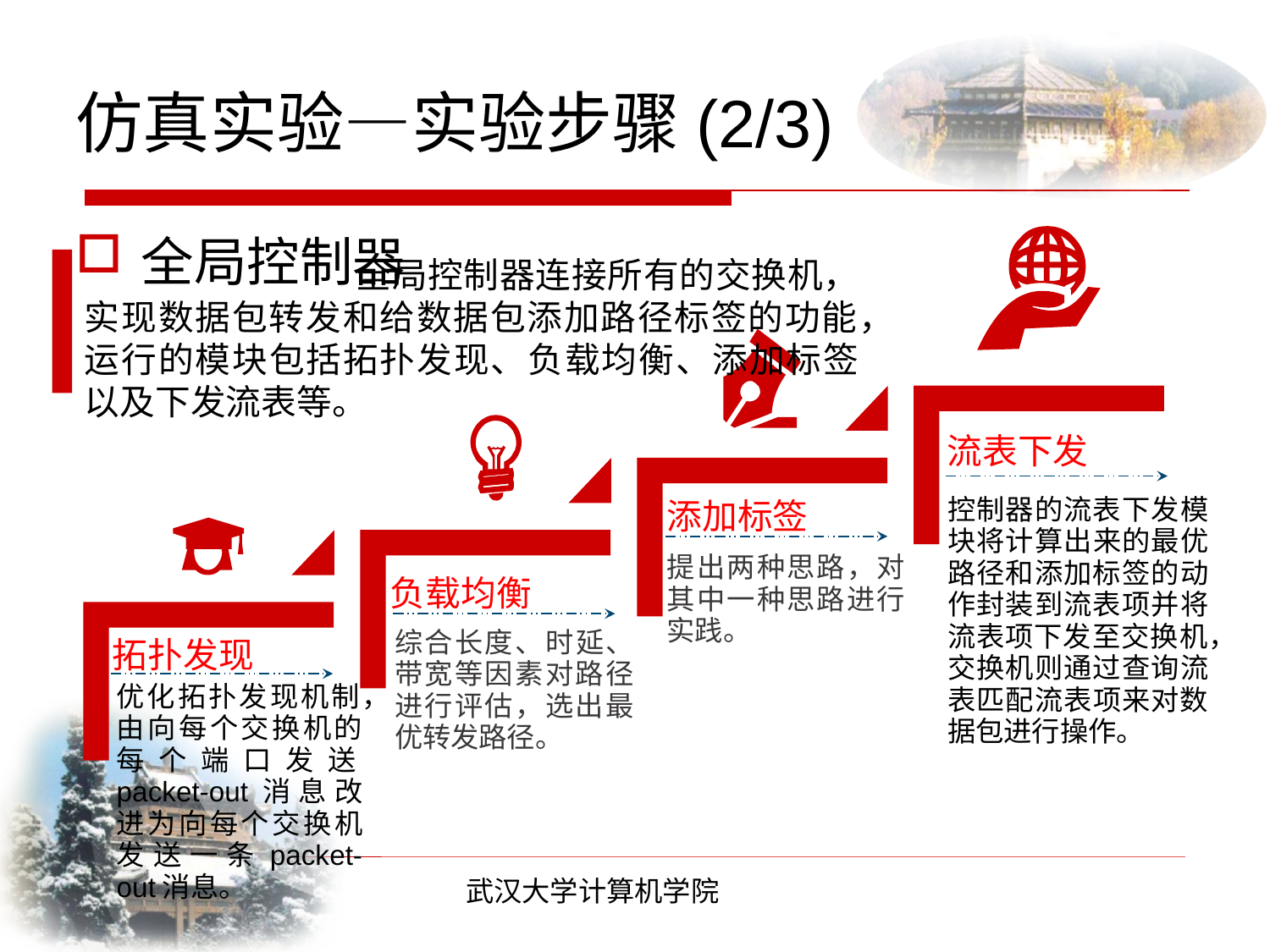

# 仿真实验—实验步骤(2/3)
全局控制器

                               全局控制器连接所有的交换机，实现数据包转发和给数据包添加路径标签的功能，运行的模块包括拓扑发现、负载均衡、添加标签以及下发流表等。

流表下发
控制器的流表下发模块将计算出来的最优路径和添加标签的动作封装到流表项并将流表项下发至交换机，交换机则通过查询流表匹配流表项来对数据包进行操作。

添加标签
提出两种思路，对其中一种思路进行实践。

负载均衡
综合长度、时延、带宽等因素对路径进行评估，选出最优转发路径。
拓扑发现
优化拓扑发现机制，由向每个交换机的每个端口发送packet-out消息改进为向每个交换机发送一条packet-out消息。
武汉大学计算机学院